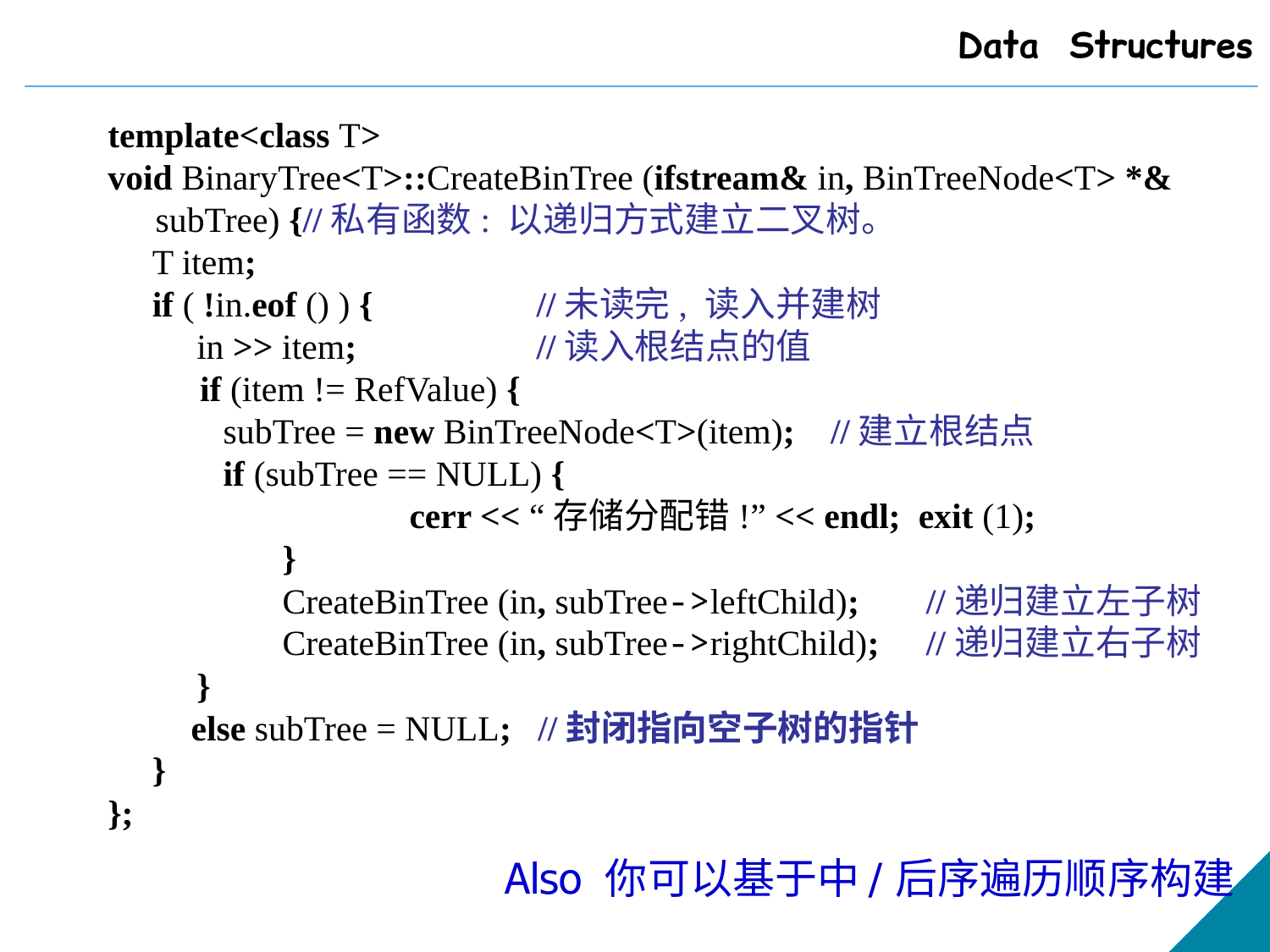

template<class T>
void BinaryTree<T>::CreateBinTree (ifstream& in, BinTreeNode<T> *& subTree) {//私有函数: 以递归方式建立二叉树。
     T item;
     if ( !in.eof () ) {	    	//未读完, 读入并建树
          in >> item;  		//读入根结点的值
	     if (item != RefValue) {
             subTree = new BinTreeNode<T>(item);    //建立根结点
             if (subTree == NULL) {
			cerr << “存储分配错!” << endl;  exit (1);
		}
 		CreateBinTree (in, subTree->leftChild);	 //递归建立左子树
		CreateBinTree (in, subTree->rightChild);	 //递归建立右子树
          }
 	    else subTree = NULL;   //封闭指向空子树的指针
     }
};
Also 你可以基于中/后序遍历顺序构建